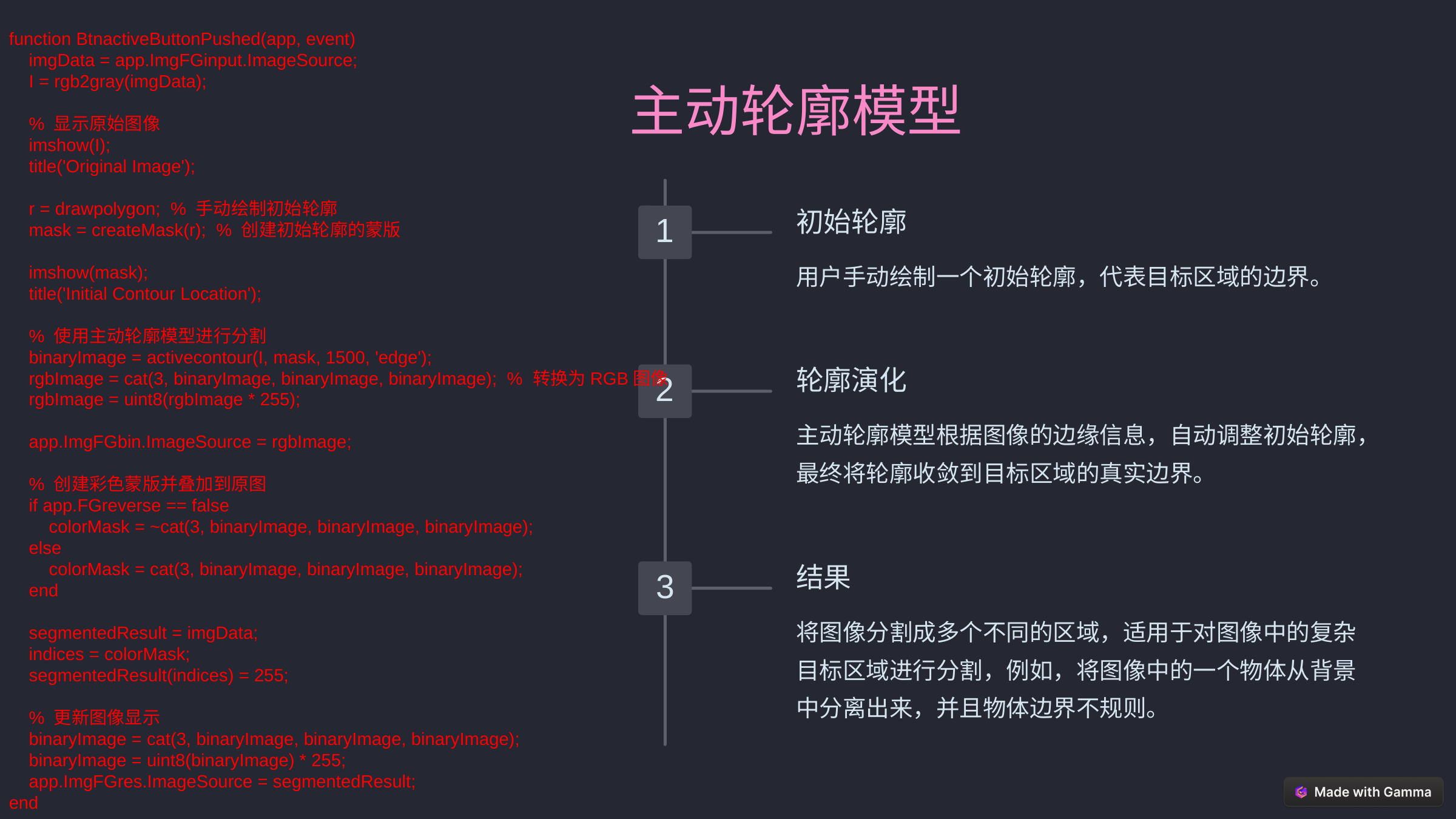

function BtnactiveButtonPushed(app, event)
    imgData = app.ImgFGinput.ImageSource;
    I = rgb2gray(imgData);

    % 显示原始图像
    imshow(I);
    title('Original Image');

    r = drawpolygon;  % 手动绘制初始轮廓
    mask = createMask(r);  % 创建初始轮廓的蒙版

    imshow(mask);
    title('Initial Contour Location');

    % 使用主动轮廓模型进行分割
    binaryImage = activecontour(I, mask, 1500, 'edge');
    rgbImage = cat(3, binaryImage, binaryImage, binaryImage);  % 转换为RGB图像
    rgbImage = uint8(rgbImage * 255);

    app.ImgFGbin.ImageSource = rgbImage;

    % 创建彩色蒙版并叠加到原图
    if app.FGreverse == false
        colorMask = ~cat(3, binaryImage, binaryImage, binaryImage);
    else
        colorMask = cat(3, binaryImage, binaryImage, binaryImage);
    end

    segmentedResult = imgData;
    indices = colorMask;
    segmentedResult(indices) = 255;

    % 更新图像显示
    binaryImage = cat(3, binaryImage, binaryImage, binaryImage);
    binaryImage = uint8(binaryImage) * 255;
    app.ImgFGres.ImageSource = segmentedResult;
end

主动轮廓模型

初始轮廓

1

用户手动绘制一个初始轮廓，代表目标区域的边界。
轮廓演化

2

主动轮廓模型根据图像的边缘信息，自动调整初始轮廓，最终将轮廓收敛到目标区域的真实边界。
结果

3

将图像分割成多个不同的区域，适用于对图像中的复杂目标区域进行分割，例如，将图像中的一个物体从背景中分离出来，并且物体边界不规则。